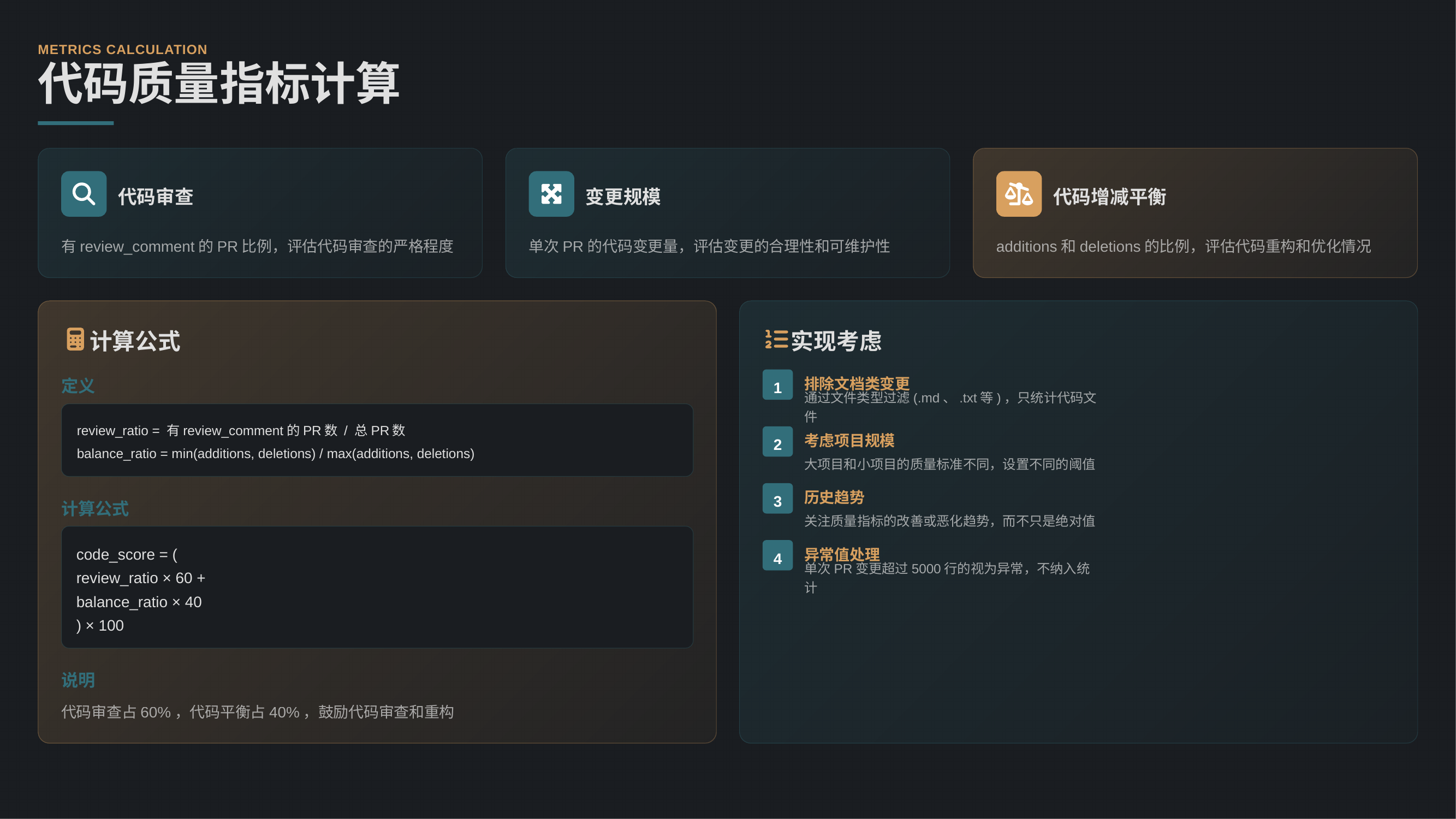

METRICS CALCULATION
代码质量指标计算

代码审查
变更规模
代码增减平衡

有review_comment的PR比例，评估代码审查的严格程度
单次PR的代码变更量，评估变更的合理性和可维护性
additions和deletions的比例，评估代码重构和优化情况

计算公式
实现考虑

定义
1

排除文档类变更
通过文件类型过滤(.md、.txt等)，只统计代码文件

review_ratio = 有review_comment的PR数 / 总PR数
2

考虑项目规模
balance_ratio = min(additions, deletions) / max(additions, deletions)
大项目和小项目的质量标准不同，设置不同的阈值
3

历史趋势
计算公式
关注质量指标的改善或恶化趋势，而不只是绝对值
code_score = (
review_ratio × 60 +
balance_ratio × 40
) × 100

4

异常值处理
单次PR变更超过5000行的视为异常，不纳入统计
说明
代码审查占60%，代码平衡占40%，鼓励代码审查和重构